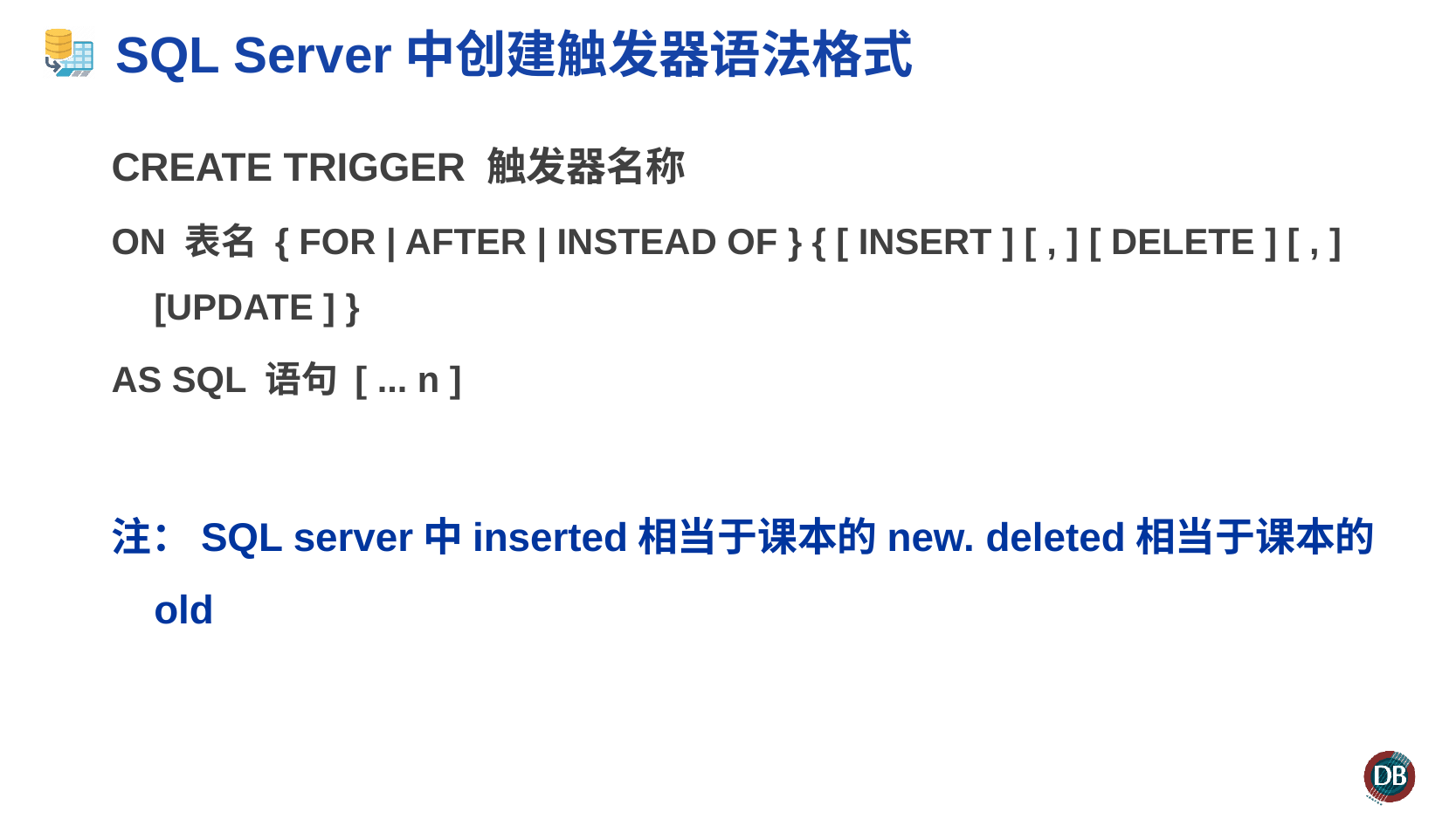

# SQL Server中创建触发器语法格式
CREATE TRIGGER 触发器名称
ON 表名 { FOR | AFTER | INSTEAD OF } { [ INSERT ] [ , ] [ DELETE ] [ , ] [UPDATE ] }
AS SQL 语句 [ ... n ]

注：SQL server中inserted相当于课本的new. deleted相当于课本的old